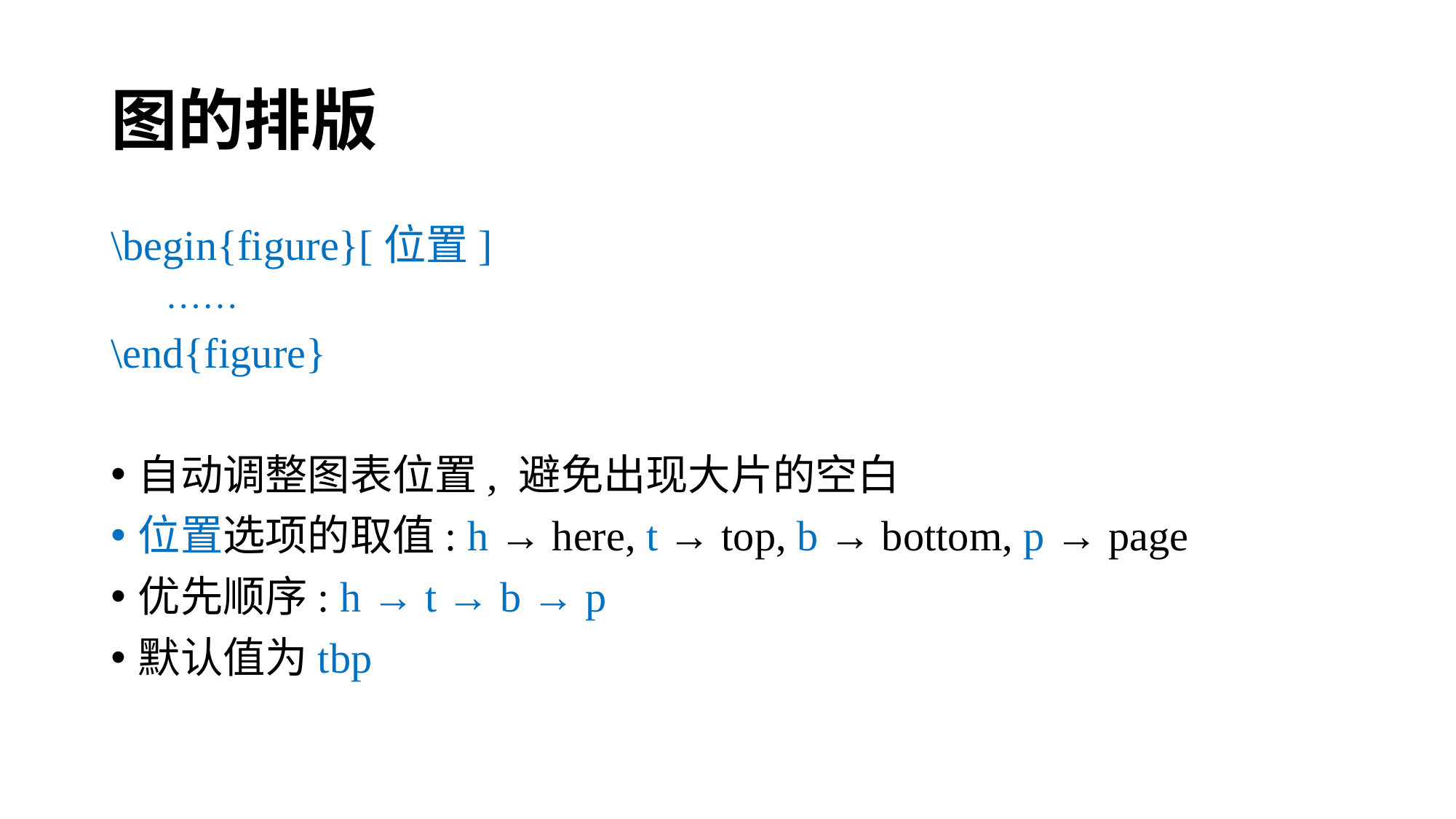

# 图的排版
\begin{figure}[位置]
……
\end{figure}

自动调整图表位置, 避免出现大片的空白
位置选项的取值: h → here, t → top, b → bottom, p → page
优先顺序: h → t → b → p
默认值为tbp